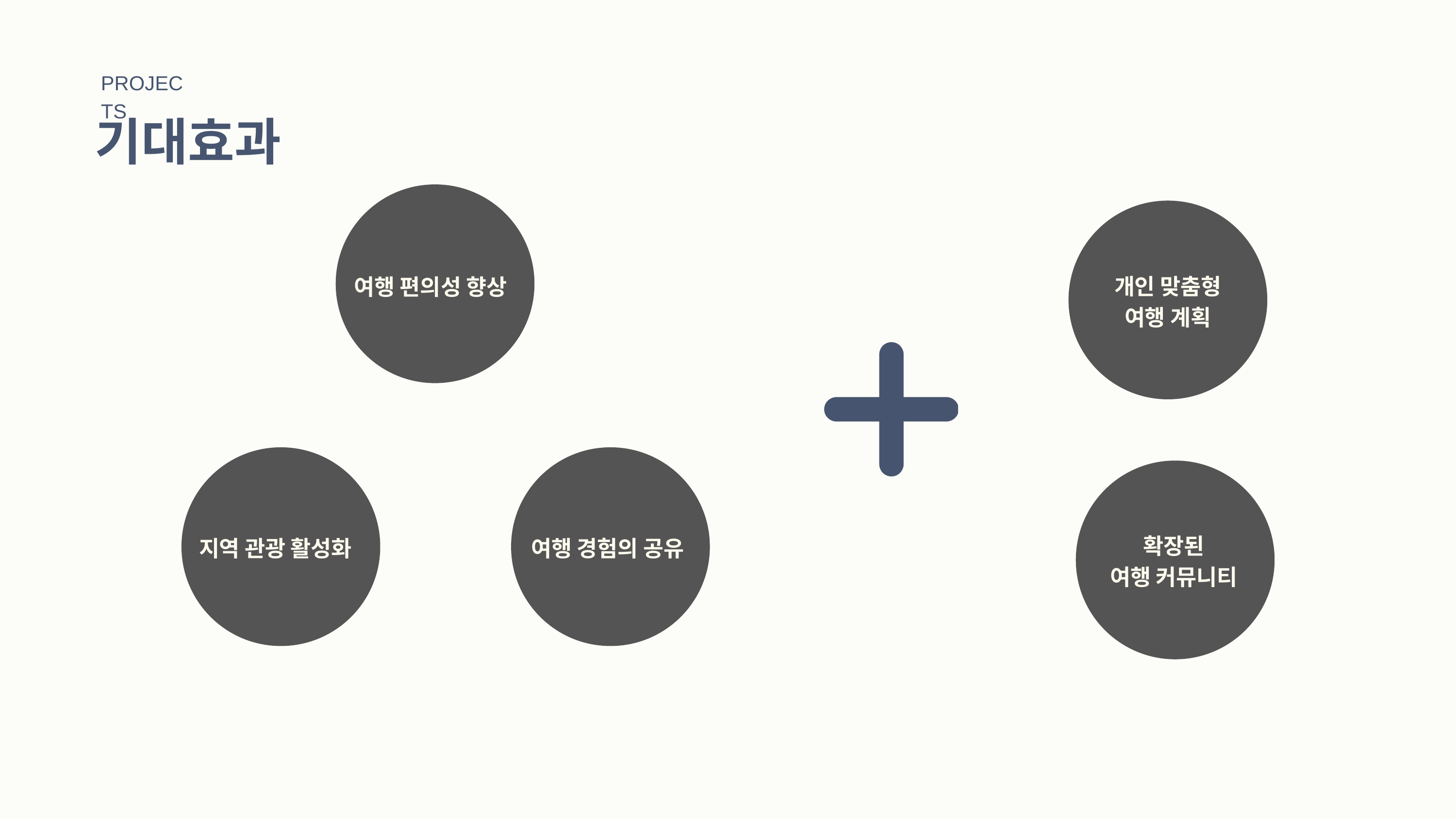

PROJECTS
기대효과

여행 편의성 향상

개인 맞춤형 여행 계획

지역 관광 활성화

여행 경험의 공유

확장된
여행 커뮤니티